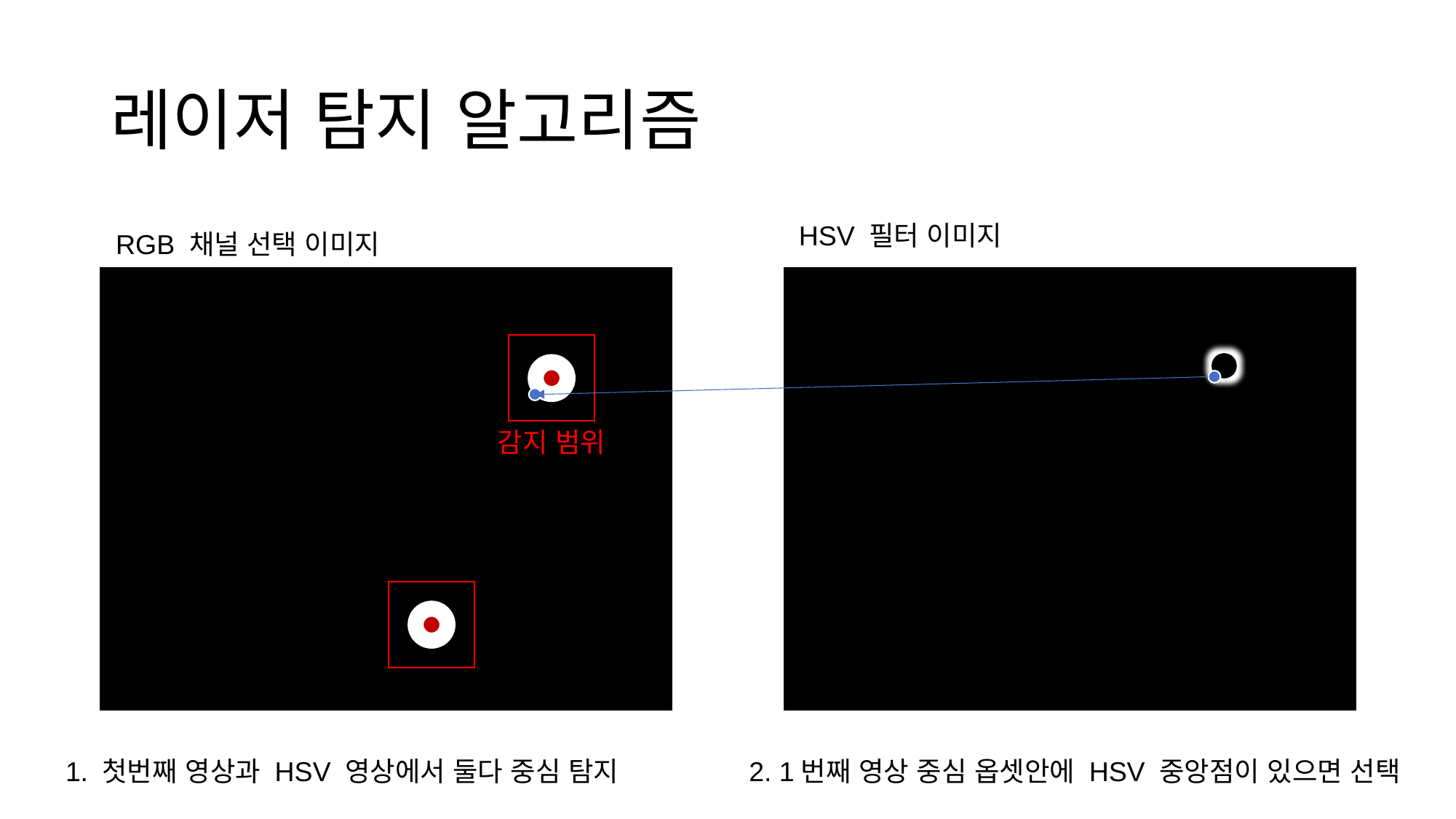

# 레이저 탐지 알고리즘
HSV 필터 이미지
RGB 채널 선택 이미지

감지 범위

1. 첫번째 영상과 HSV 영상에서 둘다 중심 탐지
2. 1번째 영상 중심 옵셋안에 HSV 중앙점이 있으면 선택